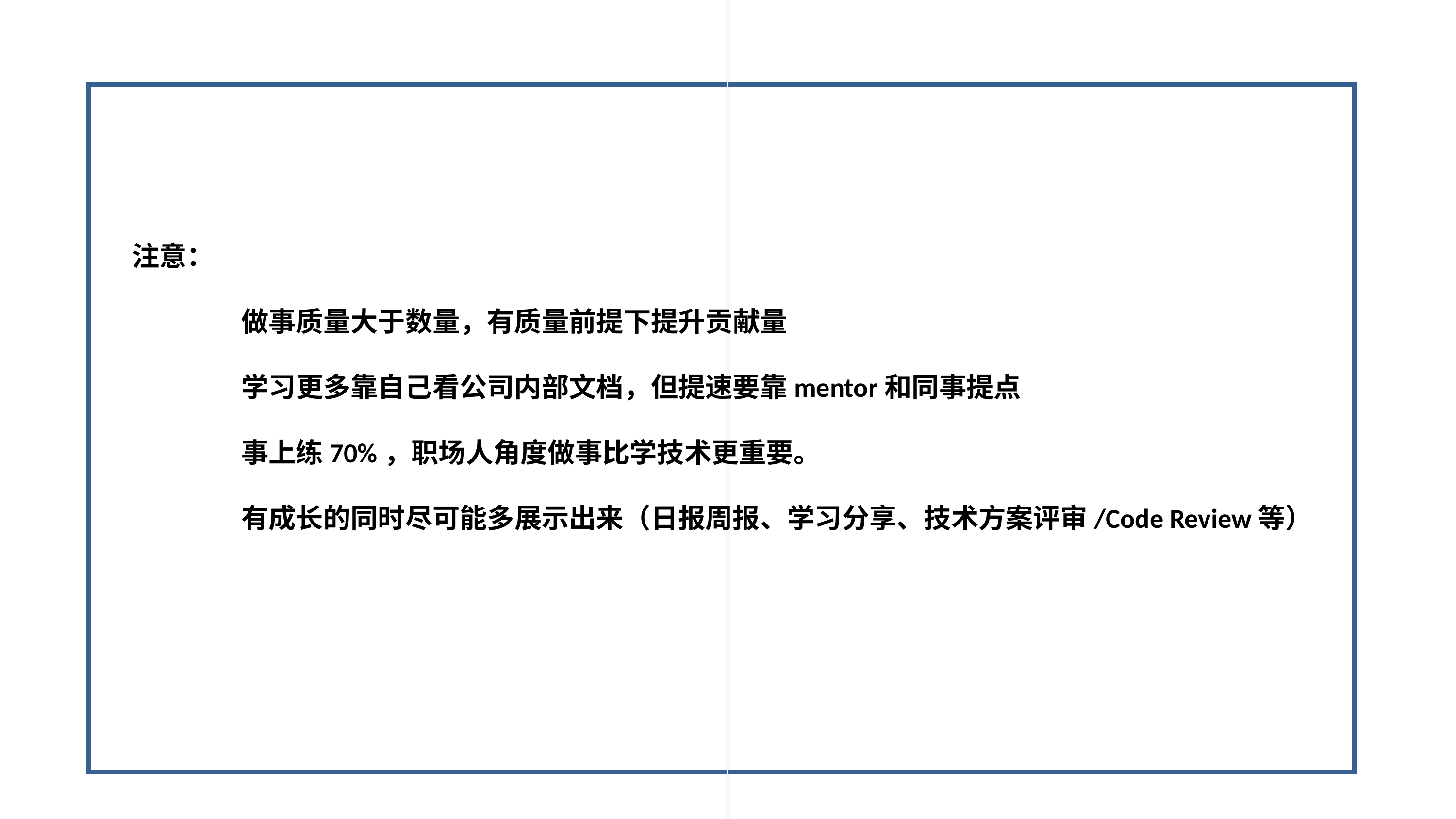

注意：

做事质量大于数量，有质量前提下提升贡献量

学习更多靠自己看公司内部文档，但提速要靠mentor和同事提点

事上练70%，职场人角度做事比学技术更重要。

有成长的同时尽可能多展示出来（日报周报、学习分享、技术方案评审/Code Review等）